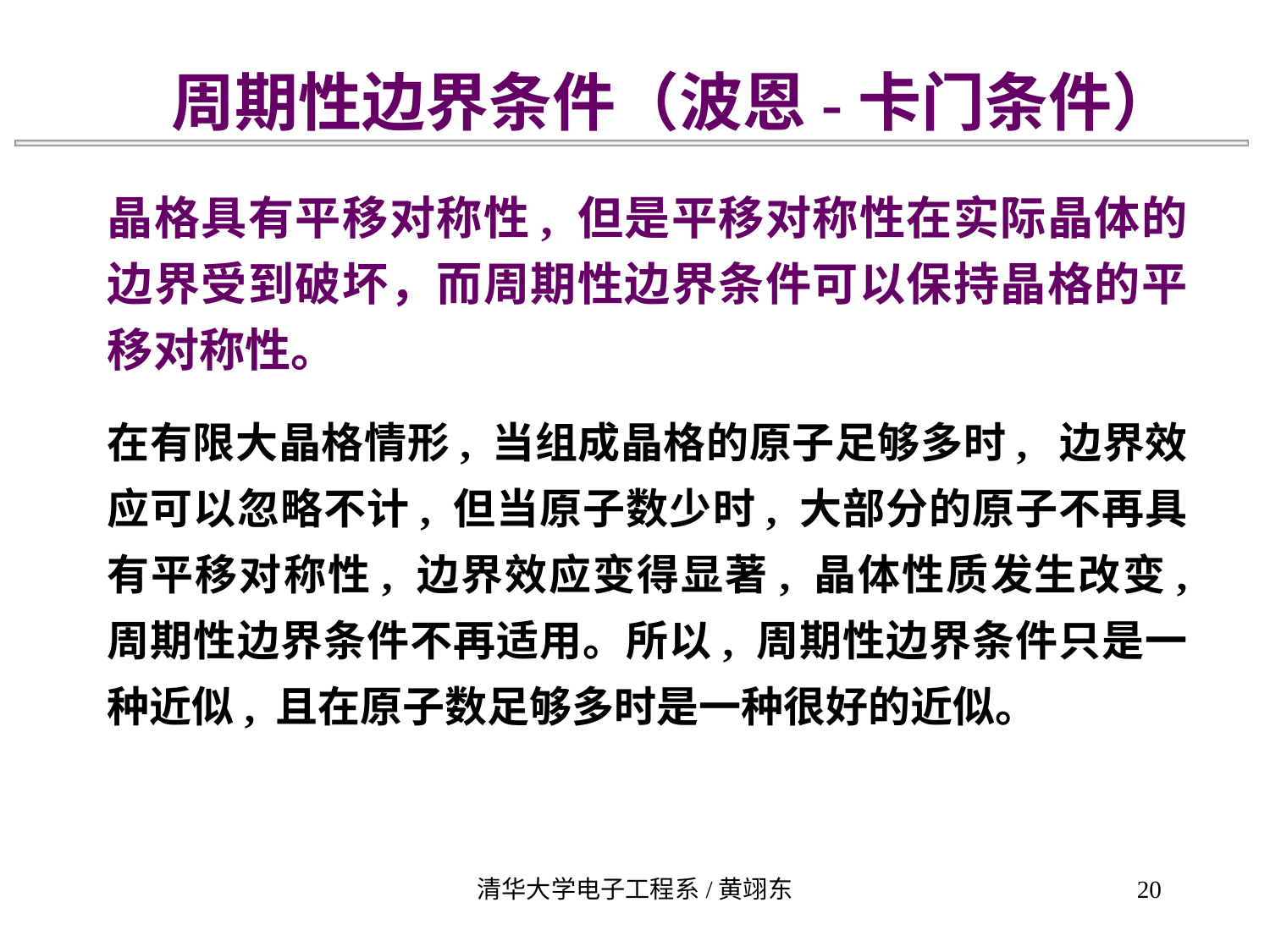

周期性边界条件（波恩-卡门条件）

晶格具有平移对称性, 但是平移对称性在实际晶体的边界受到破坏，而周期性边界条件可以保持晶格的平移对称性。
在有限大晶格情形, 当组成晶格的原子足够多时,  边界效应可以忽略不计, 但当原子数少时, 大部分的原子不再具有平移对称性, 边界效应变得显著, 晶体性质发生改变, 周期性边界条件不再适用。所以, 周期性边界条件只是一种近似, 且在原子数足够多时是一种很好的近似。
清华大学电子工程系/黄翊东
20